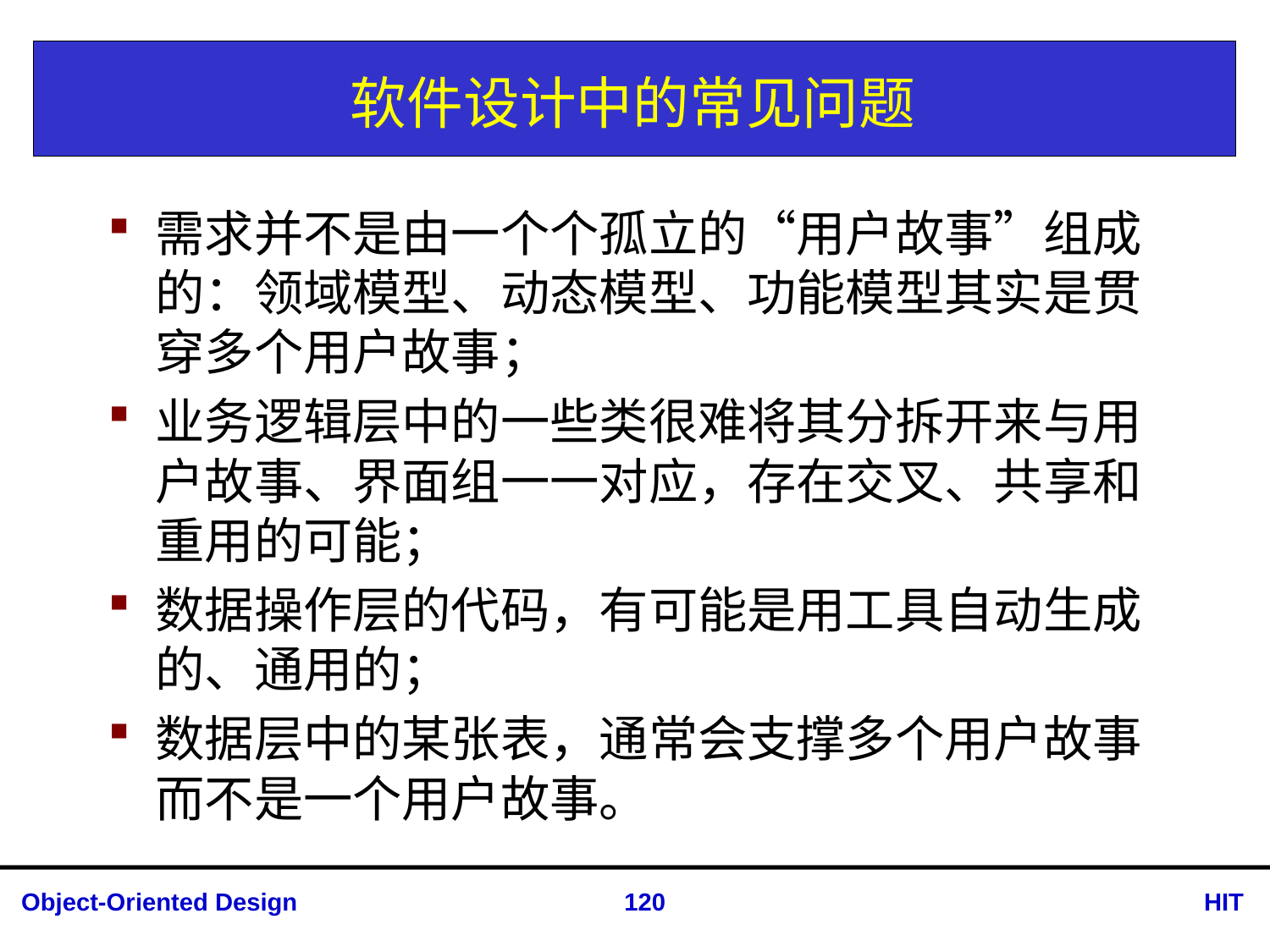

# 软件设计中的常见问题
需求并不是由一个个孤立的“用户故事”组成的：领域模型、动态模型、功能模型其实是贯穿多个用户故事；
业务逻辑层中的一些类很难将其分拆开来与用户故事、界面组一一对应，存在交叉、共享和重用的可能；
数据操作层的代码，有可能是用工具自动生成的、通用的；
数据层中的某张表，通常会支撑多个用户故事而不是一个用户故事。